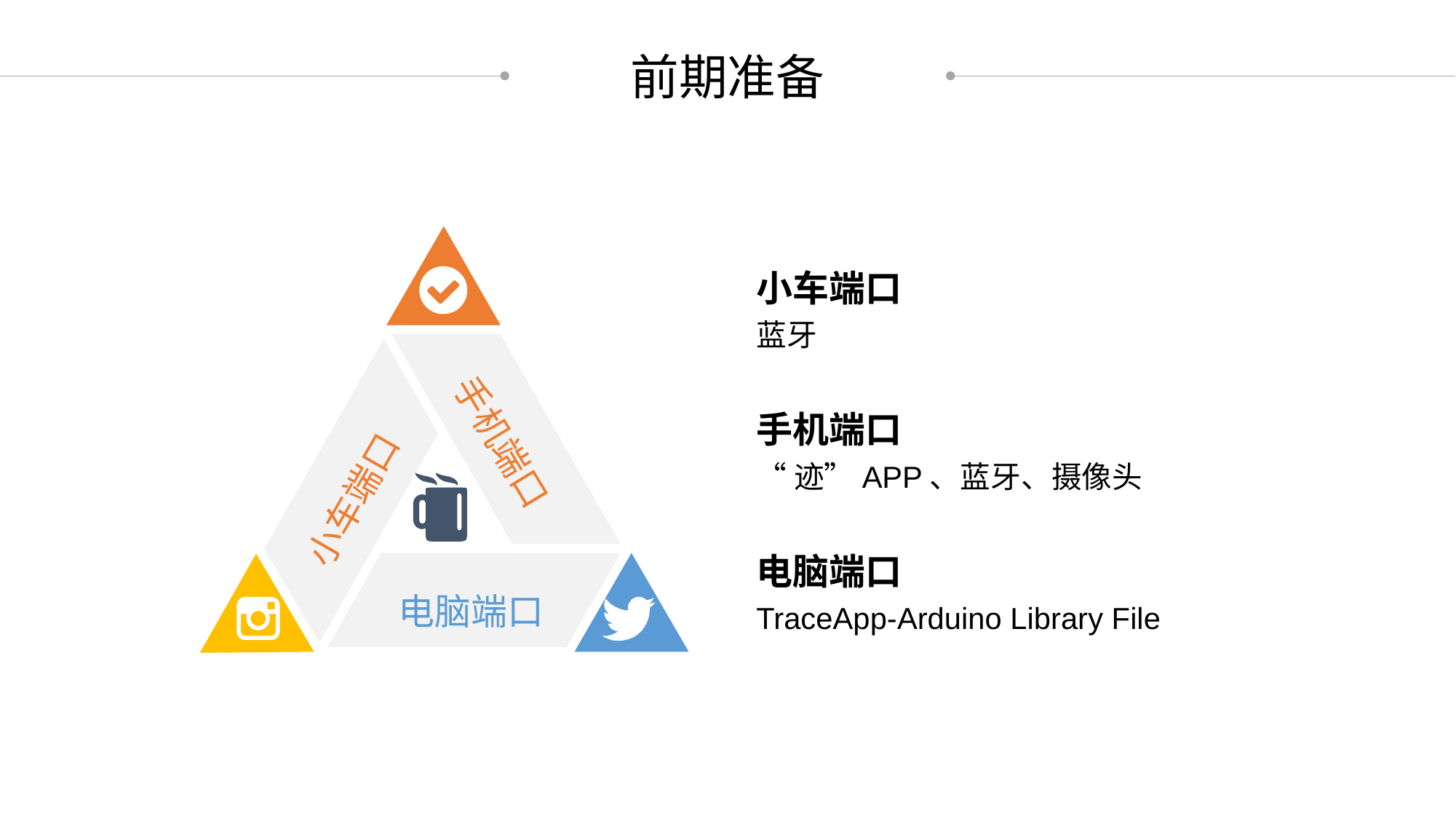

前期准备

小车端口
蓝牙
手机端口
“迹”APP、蓝牙、摄像头
手机端口
小车端口
电脑端口
TraceApp-Arduino Library File
电脑端口